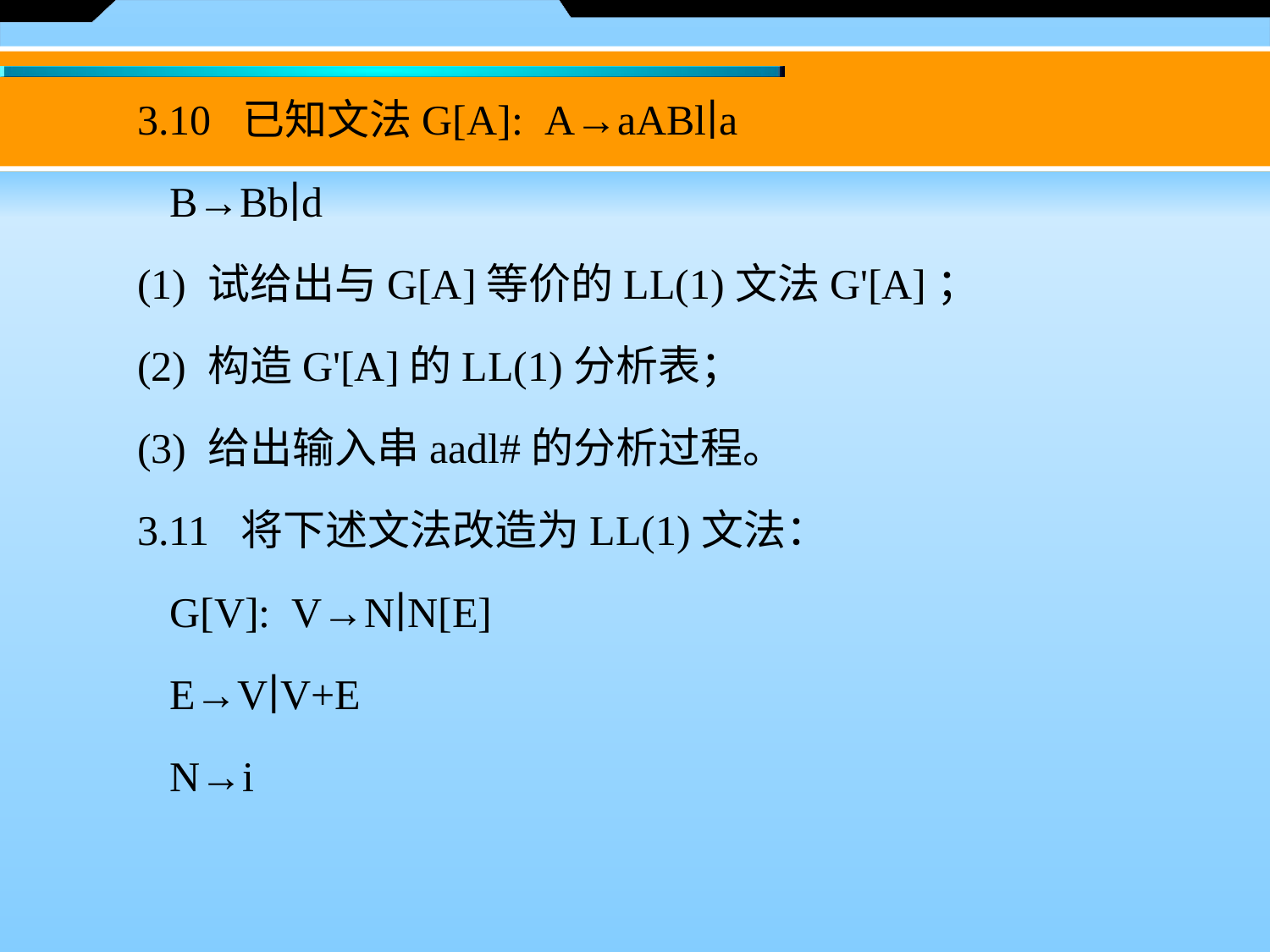

3.10  已知文法G[A]:  A→aABl∣a
	B→Bb∣d
　　(1) 试给出与G[A]等价的LL(1)文法G'[A]；
　　(2) 构造G'[A]的LL(1)分析表；
　　(3) 给出输入串aadl#的分析过程。
　　3.11  将下述文法改造为LL(1)文法：
	G[V]:  V→N∣N[E]
	E→V∣V+E
	N→i